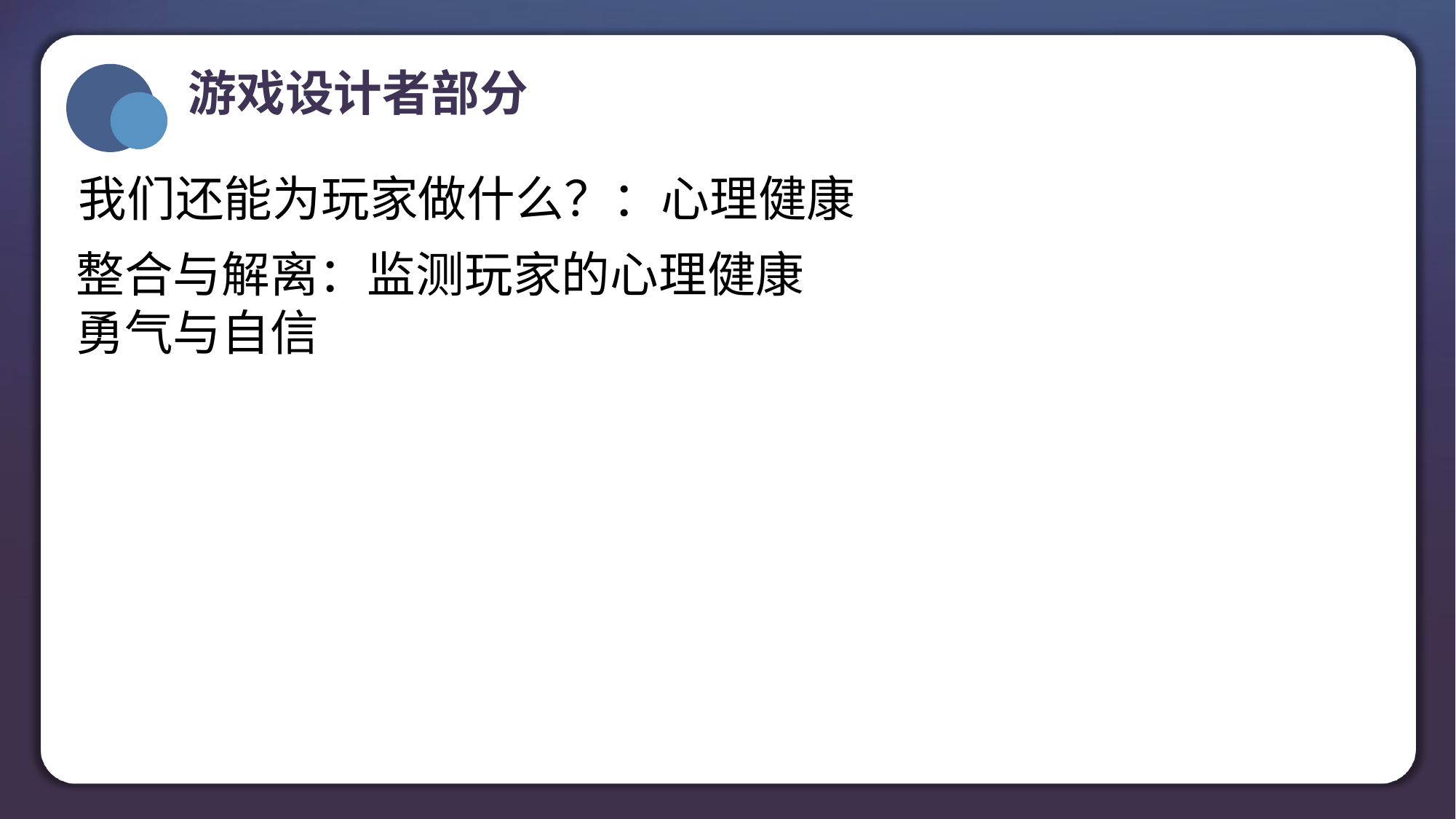

游戏设计者部分

我们还能为玩家做什么？：心理健康
整合与解离：监测玩家的心理健康
勇气与自信